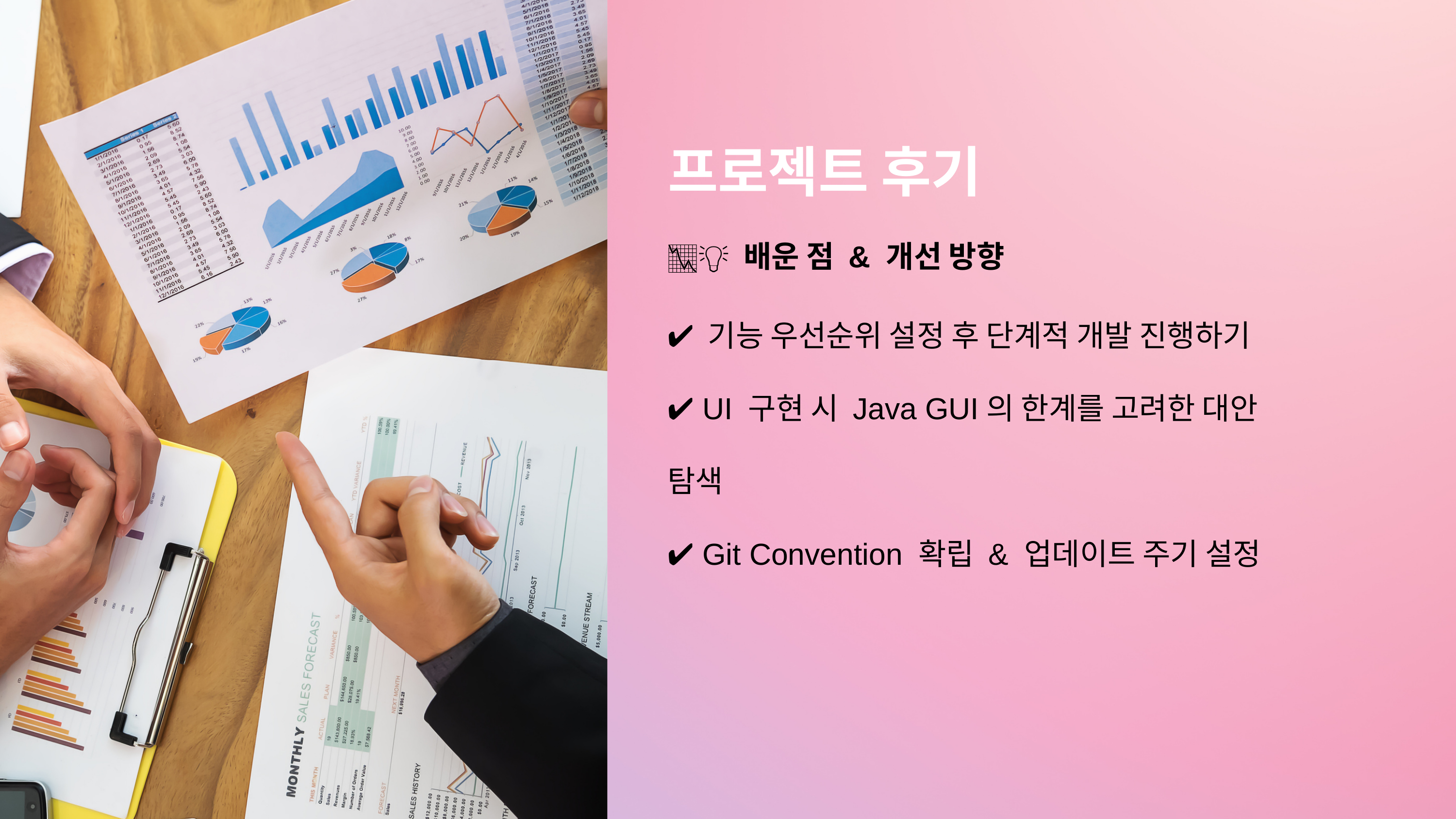

프로젝트 후기
📉💡 배운 점 & 개선 방향
✔ 기능 우선순위 설정 후 단계적 개발 진행하기
✔ UI 구현 시 Java GUI의 한계를 고려한 대안 탐색
✔ Git Convention 확립 & 업데이트 주기 설정